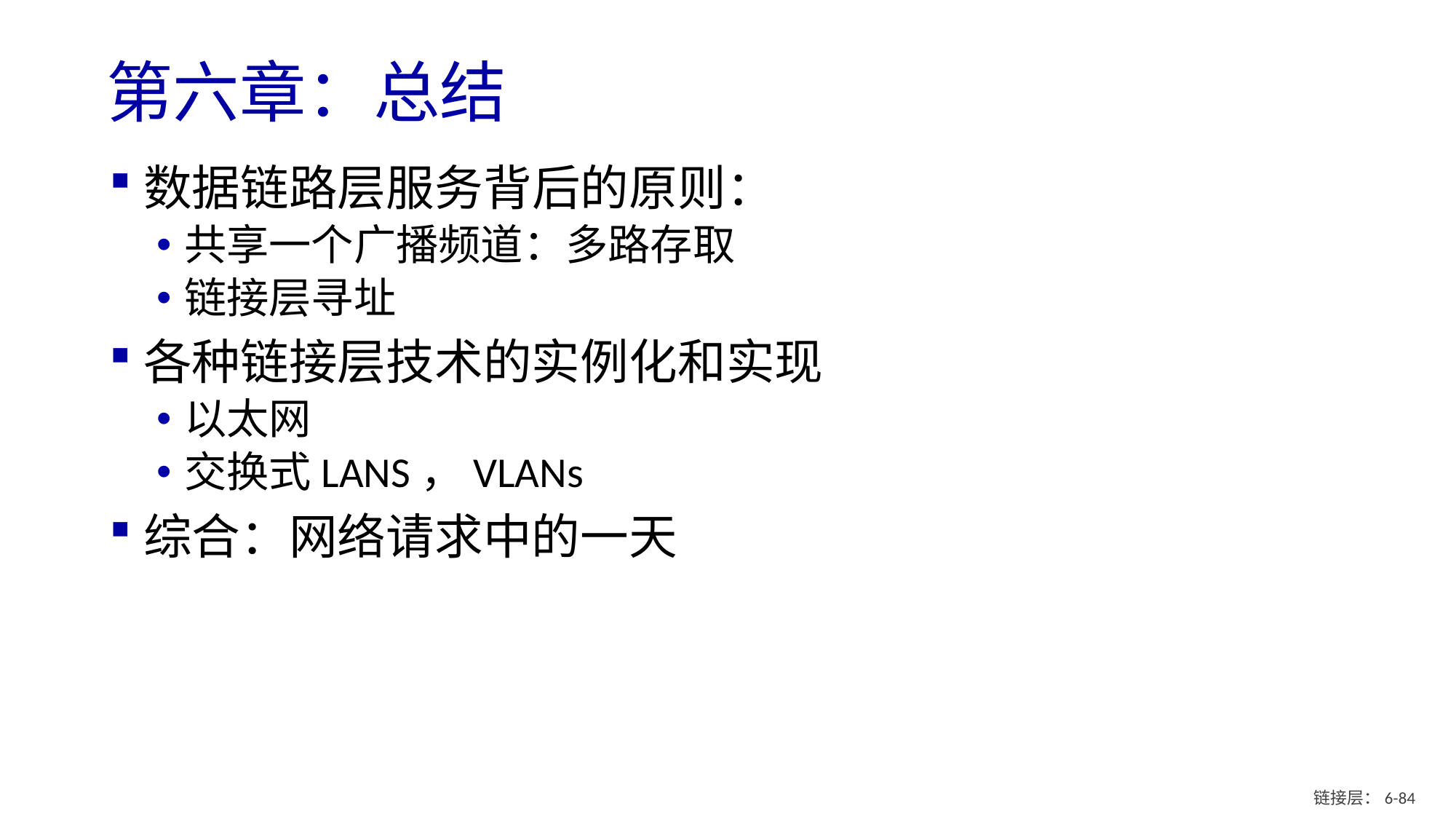

# 第六章：总结
数据链路层服务背后的原则：
共享一个广播频道：多路存取
链接层寻址
各种链接层技术的实例化和实现
以太网
交换式LANS，VLANs
综合：网络请求中的一天

链接层：6-84